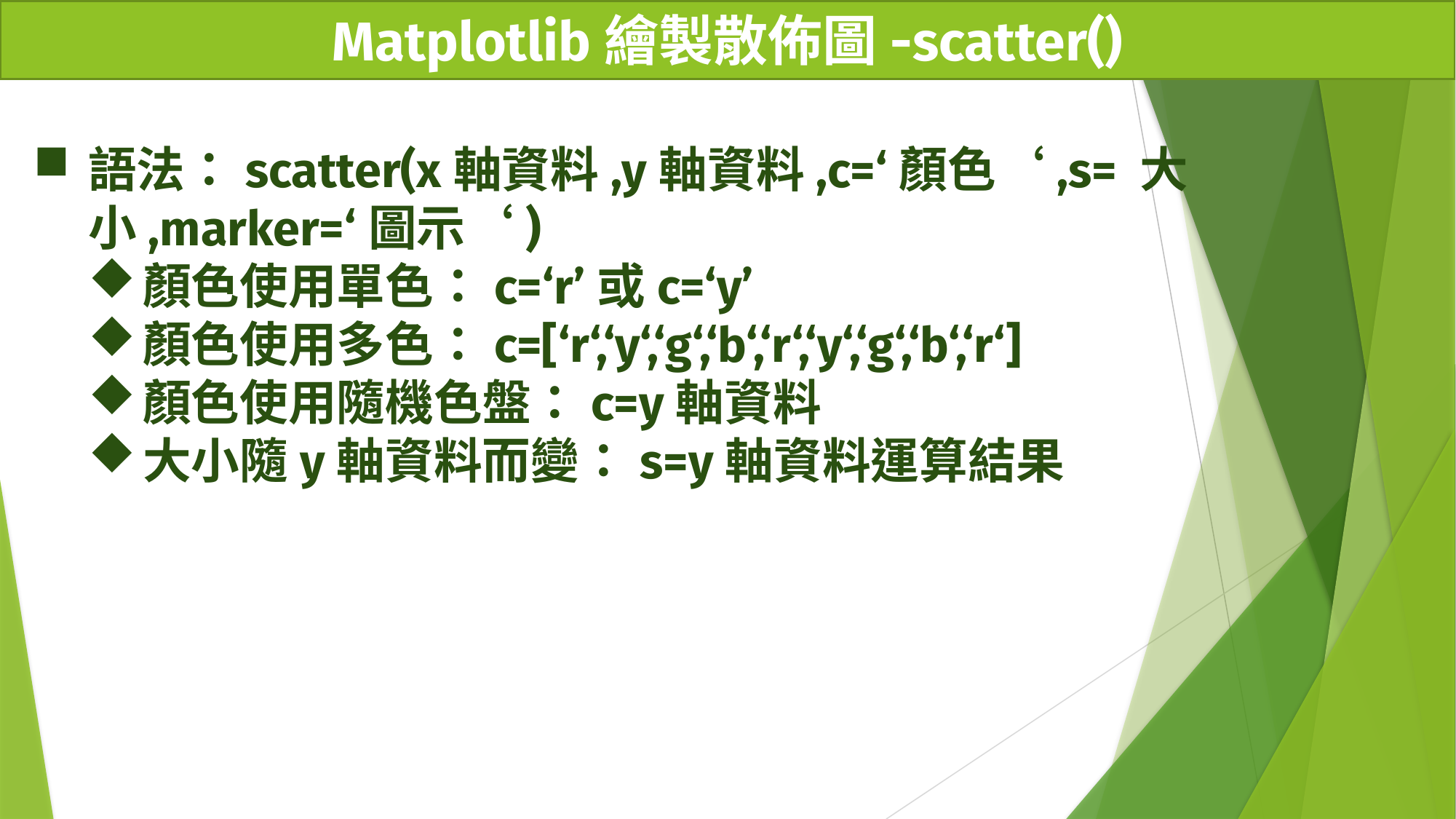

# Matplotlib繪製散佈圖-scatter()
語法：scatter(x軸資料,y軸資料,c=‘顏色‘,s= 大小,marker=‘圖示‘)
顏色使用單色：c=‘r’或c=‘y’
顏色使用多色：c=[‘r‘,‘y‘,‘g‘,‘b‘,‘r‘,‘y‘,‘g‘,‘b‘,‘r‘]
顏色使用隨機色盤：c=y軸資料
大小隨y軸資料而變：s=y軸資料運算結果